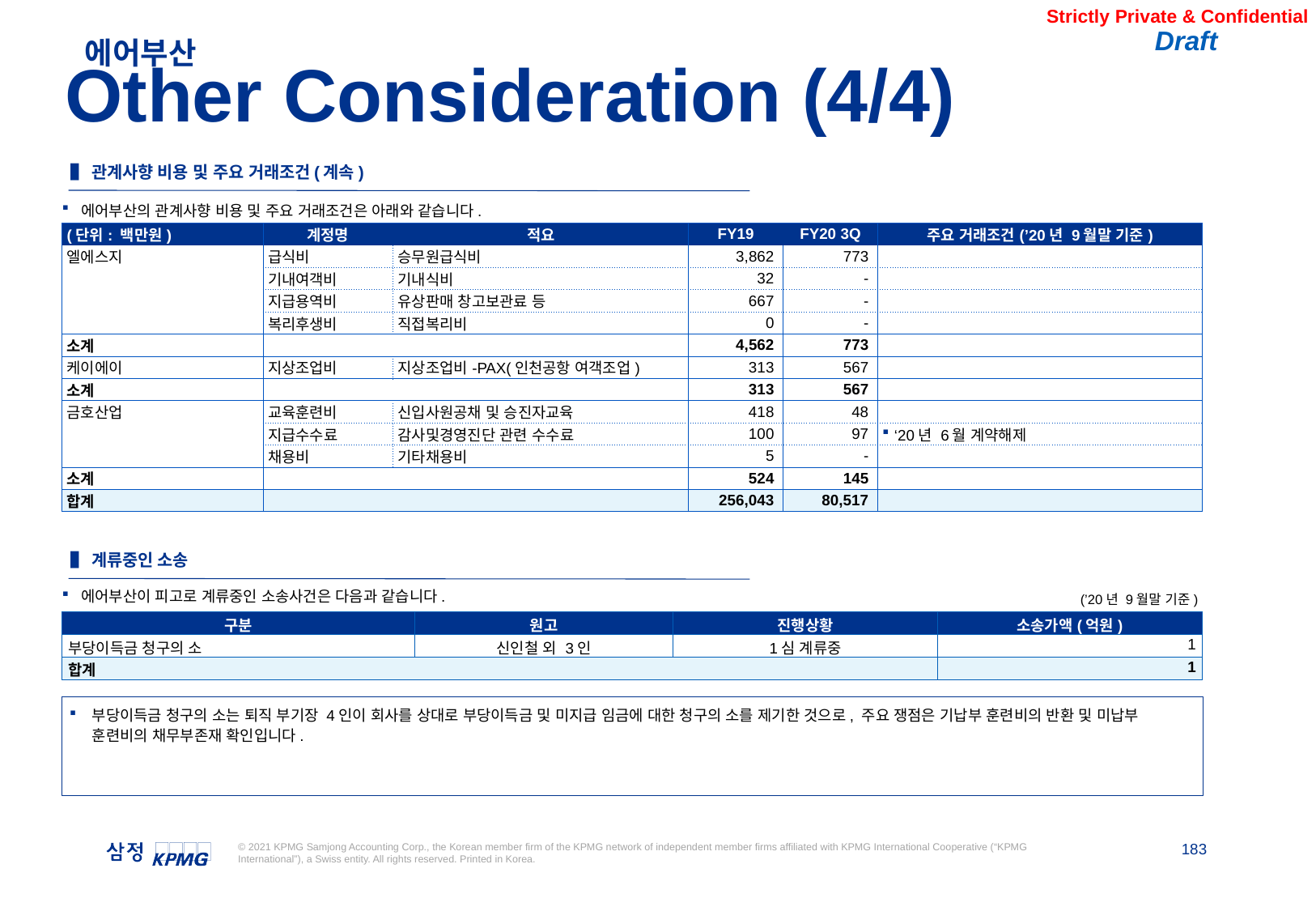

에어부산
Other Consideration (4/4)
▌관계사향 비용 및 주요 거래조건(계속)

에어부산의 관계사향 비용 및 주요 거래조건은 아래와 같습니다.
| (단위: 백만원) | 계정명 | 적요 | FY19 | FY20 3Q | 주요 거래조건(’20년 9월말 기준) |
| --- | --- | --- | --- | --- | --- |
| 엘에스지 | 급식비 | 승무원급식비 | 3,862 | 773 |  |
|  | 기내여객비 | 기내식비 | 32 | - |  |
|  | 지급용역비 | 유상판매 창고보관료 등 | 667 | - |  |
|  | 복리후생비 | 직접복리비 | 0 | - |  |
| 소계 |  |  | 4,562 | 773 |  |
| 케이에이 | 지상조업비 | 지상조업비-PAX(인천공항 여객조업) | 313 | 567 |  |
| 소계 |  |  | 313 | 567 |  |
| 금호산업 | 교육훈련비 | 신입사원공채 및 승진자교육 | 418 | 48 |  |
|  | 지급수수료 | 감사및경영진단 관련 수수료 | 100 | 97 | ‘20년 6월 계약해제 |
|  | 채용비 | 기타채용비 | 5 | - |  |
| 소계 |  |  | 524 | 145 |  |
| 합계 |  |  | 256,043 | 80,517 |  |
▌계류중인 소송

(’20년 9월말 기준)
에어부산이 피고로 계류중인 소송사건은 다음과 같습니다.
| 구분 | 원고 | 진행상황 | 소송가액(억원) |
| --- | --- | --- | --- |
| 부당이득금 청구의 소 | 신인철 외 3인 | 1심 계류중 | 1 |
| 합계 |  |  | 1 |
부당이득금 청구의 소는 퇴직 부기장 4인이 회사를 상대로 부당이득금 및 미지급 임금에 대한 청구의 소를 제기한 것으로, 주요 쟁점은 기납부 훈련비의 반환 및 미납부 훈련비의 채무부존재 확인입니다.